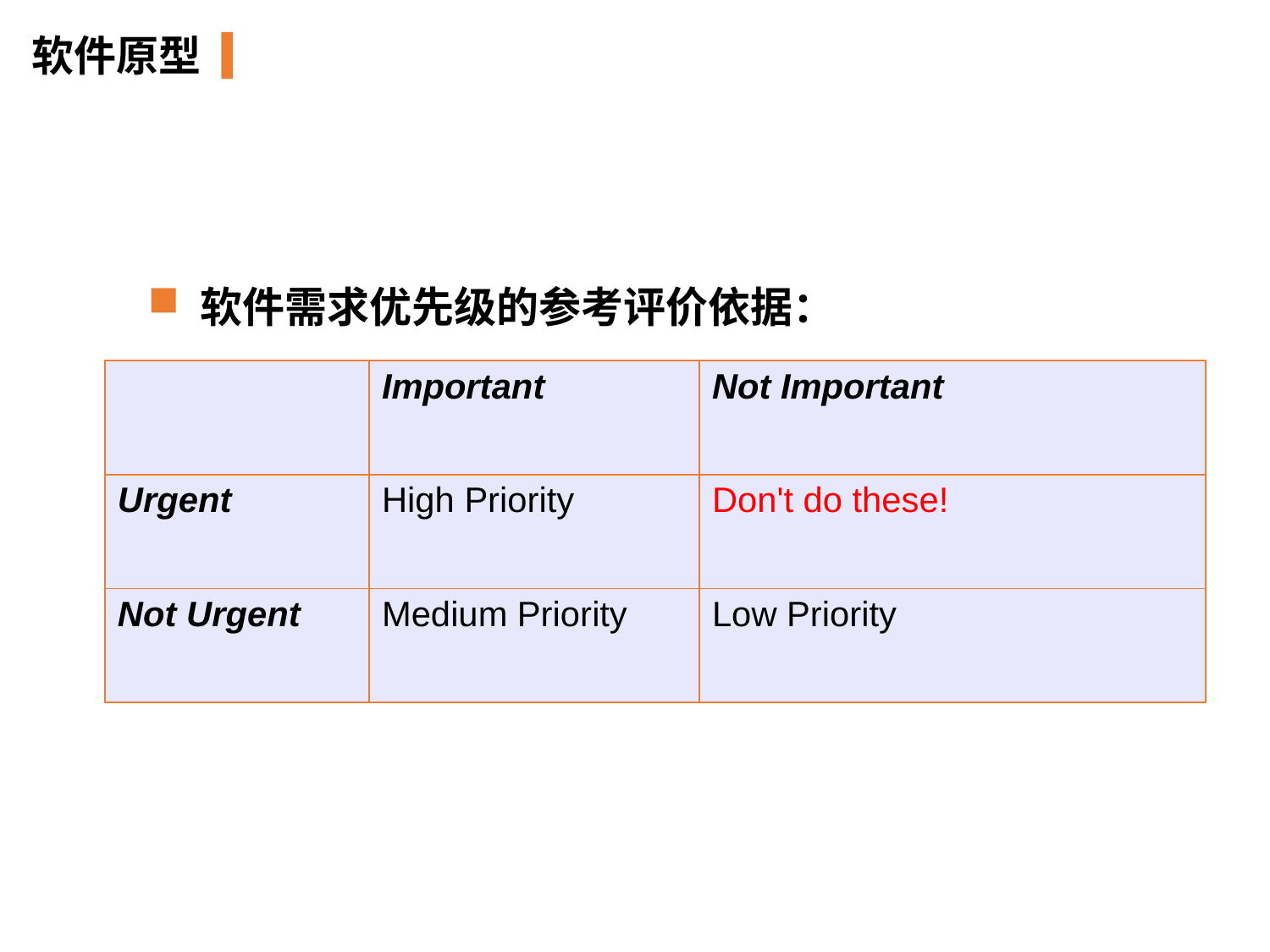

软件原型

 软件需求优先级的参考评价依据：
|  | Important | Not Important |
| --- | --- | --- |
| Urgent | High Priority | Don't do these! |
| Not Urgent | Medium Priority | Low Priority |